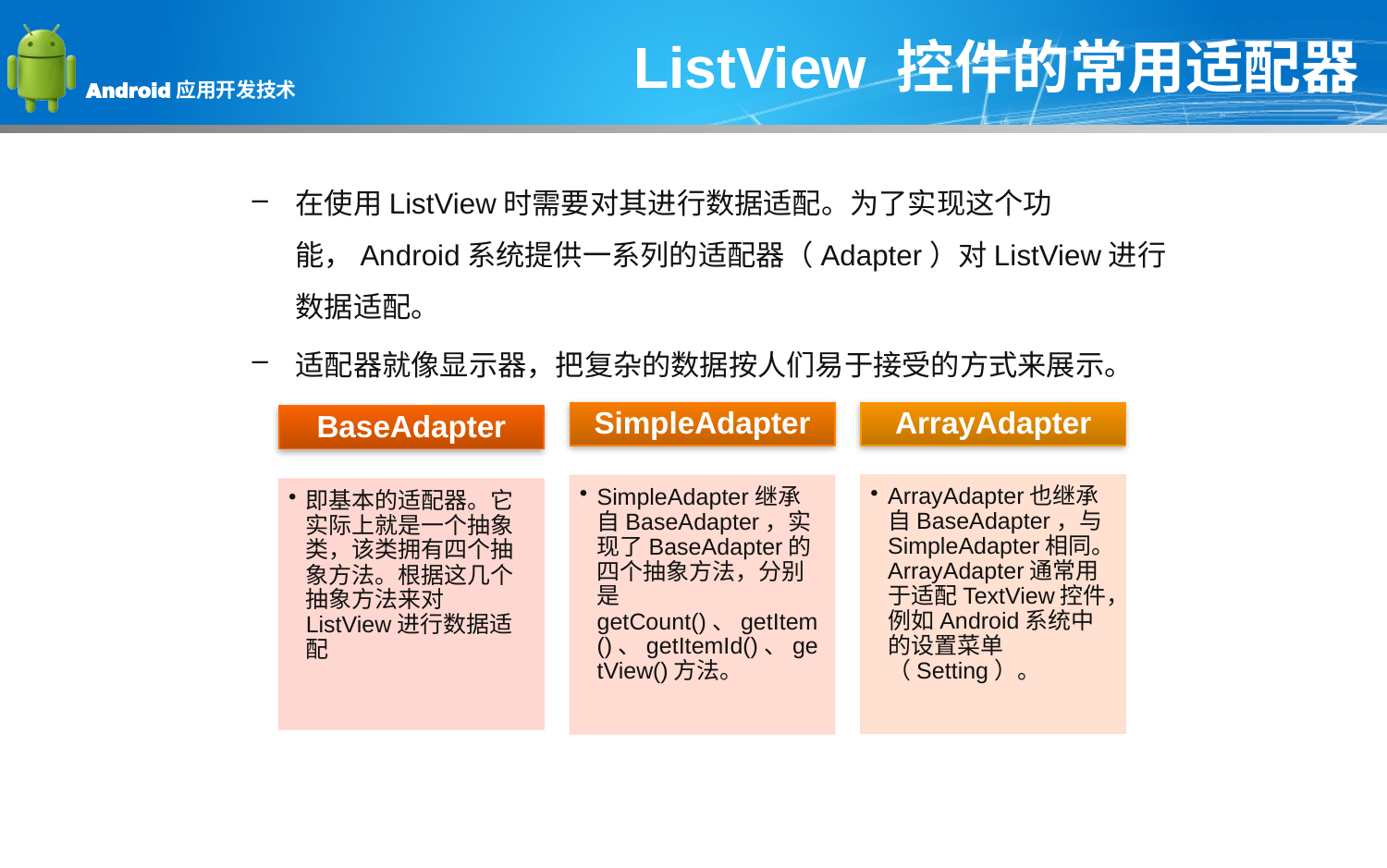

ListView 控件的常用适配器
在使用ListView时需要对其进行数据适配。为了实现这个功能，Android系统提供一系列的适配器（Adapter）对ListView进行数据适配。
适配器就像显示器，把复杂的数据按人们易于接受的方式来展示。

BaseAdapter
即基本的适配器。它实际上就是一个抽象类，该类拥有四个抽象方法。根据这几个抽象方法来对ListView进行数据适配
SimpleAdapter
SimpleAdapter继承自BaseAdapter，实现了BaseAdapter的四个抽象方法，分别是getCount()、getItem()、getItemId()、getView()方法。
ArrayAdapter
ArrayAdapter也继承自BaseAdapter，与SimpleAdapter相同。ArrayAdapter通常用于适配TextView控件，例如Android系统中的设置菜单（Setting）。